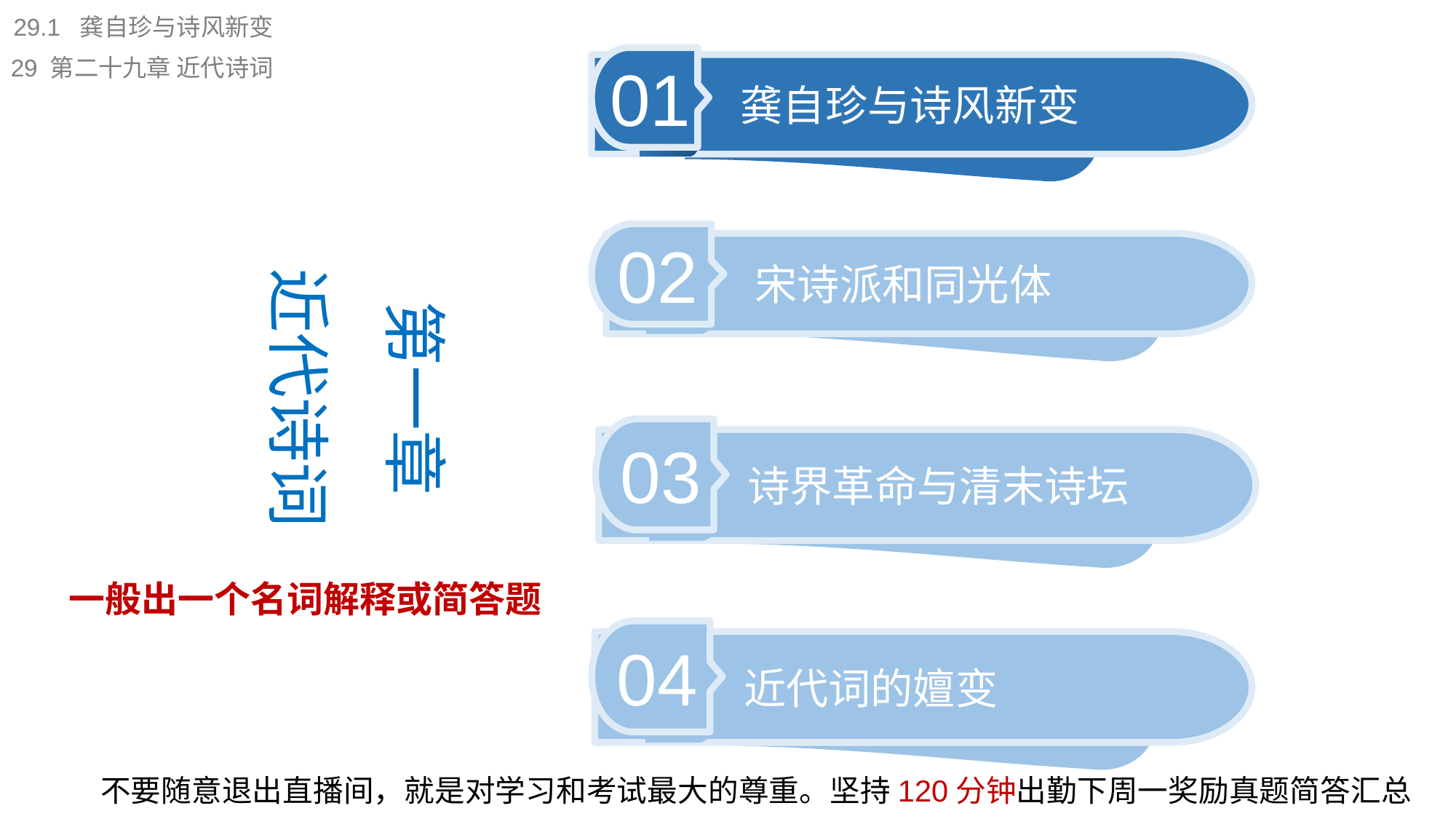

29.1  龚自珍与诗风新变
29 第二十九章 近代诗词
01
龚自珍与诗风新变

第一章
近代诗词
02
宋诗派和同光体

03
诗界革命与清末诗坛

一般出一个名词解释或简答题
04
近代词的嬗变